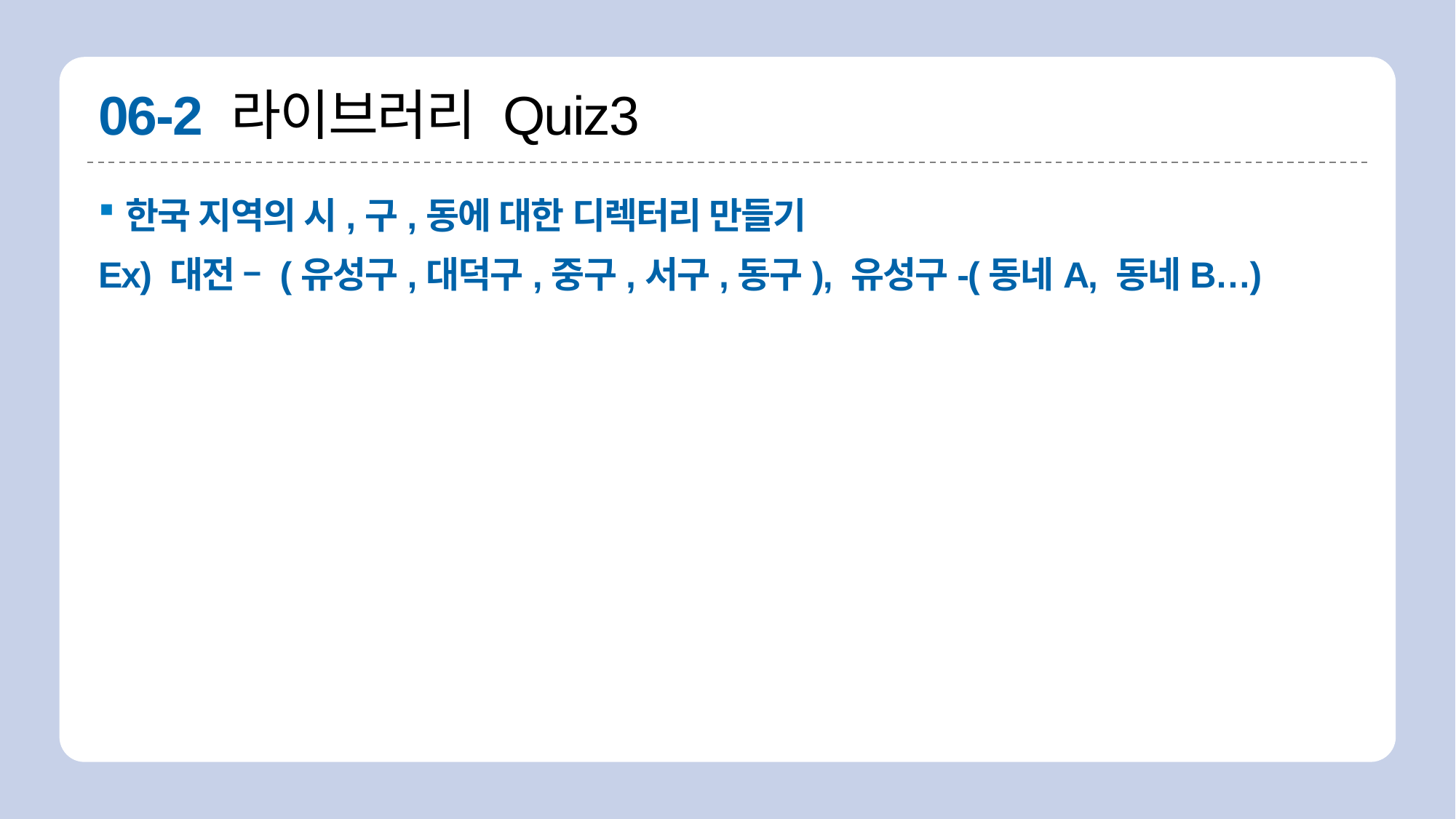

# 06-2 라이브러리 Quiz3
한국 지역의 시,구,동에 대한 디렉터리 만들기
Ex) 대전 – (유성구,대덕구,중구,서구,동구), 유성구-(동네A, 동네B…)